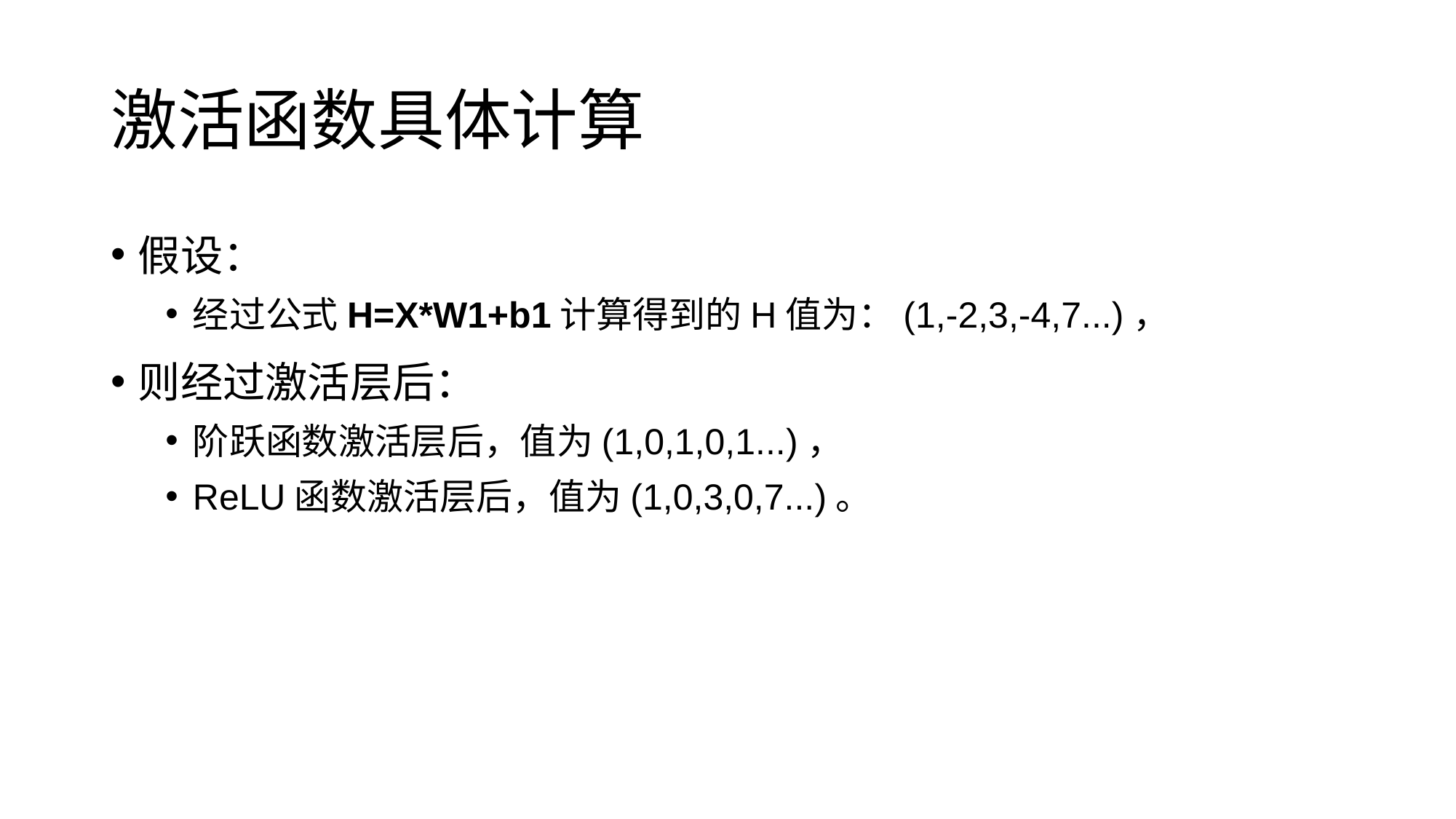

# 激活函数具体计算
假设：
经过公式H=X*W1+b1计算得到的H值为：(1,-2,3,-4,7...)，
则经过激活层后：
阶跃函数激活层后，值为(1,0,1,0,1...)，
ReLU函数激活层后，值为(1,0,3,0,7...)。